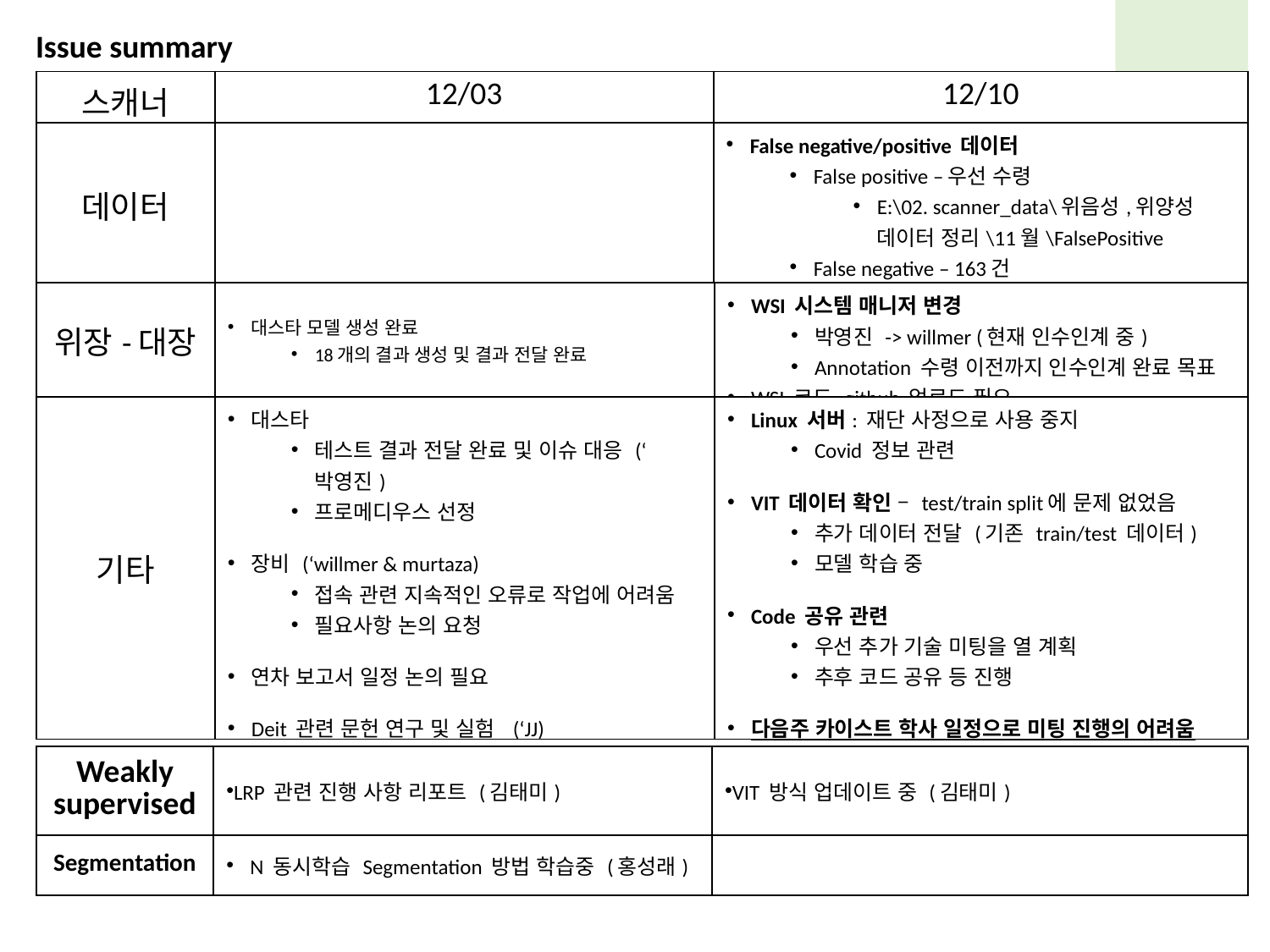

Issue summary
| 스캐너 | 12/03 | 12/10 |
| --- | --- | --- |
| 데이터 |  | False negative/positive 데이터 False positive –우선 수령 E:\02. scanner\_data\위음성,위양성 데이터 정리\11월\FalsePositive False negative – 163건 전문의 annotation 후 수령 계획 |
| 위장-대장 | 대스타 모델 생성 완료 18개의 결과 생성 및 결과 전달 완료 | WSI 시스템 매니저 변경 박영진 -> willmer (현재 인수인계 중) Annotation 수령 이전까지 인수인계 완료 목표 WSI 코드 github 업로드 필요 |
| --- | --- | --- |
| 기타 | 대스타 테스트 결과 전달 완료 및 이슈 대응 (‘박영진) 프로메디우스 선정 장비 (‘willmer & murtaza) 접속 관련 지속적인 오류로 작업에 어려움 필요사항 논의 요청 연차 보고서 일정 논의 필요 Deit 관련 문헌 연구 및 실험 (‘JJ) | Linux 서버: 재단 사정으로 사용 중지 Covid 정보 관련 VIT 데이터 확인 – test/train split에 문제 없었음 추가 데이터 전달 (기존 train/test 데이터) 모델 학습 중 Code 공유 관련 우선 추가 기술 미팅을 열 계획 추후 코드 공유 등 진행 다음주 카이스트 학사 일정으로 미팅 진행의 어려움 |
| Weakly supervised | LRP 관련 진행 사항 리포트 (김태미) | VIT 방식 업데이트 중 (김태미) |
| --- | --- | --- |
| Segmentation | N 동시학습 Segmentation 방법 학습중 (홍성래) |  |